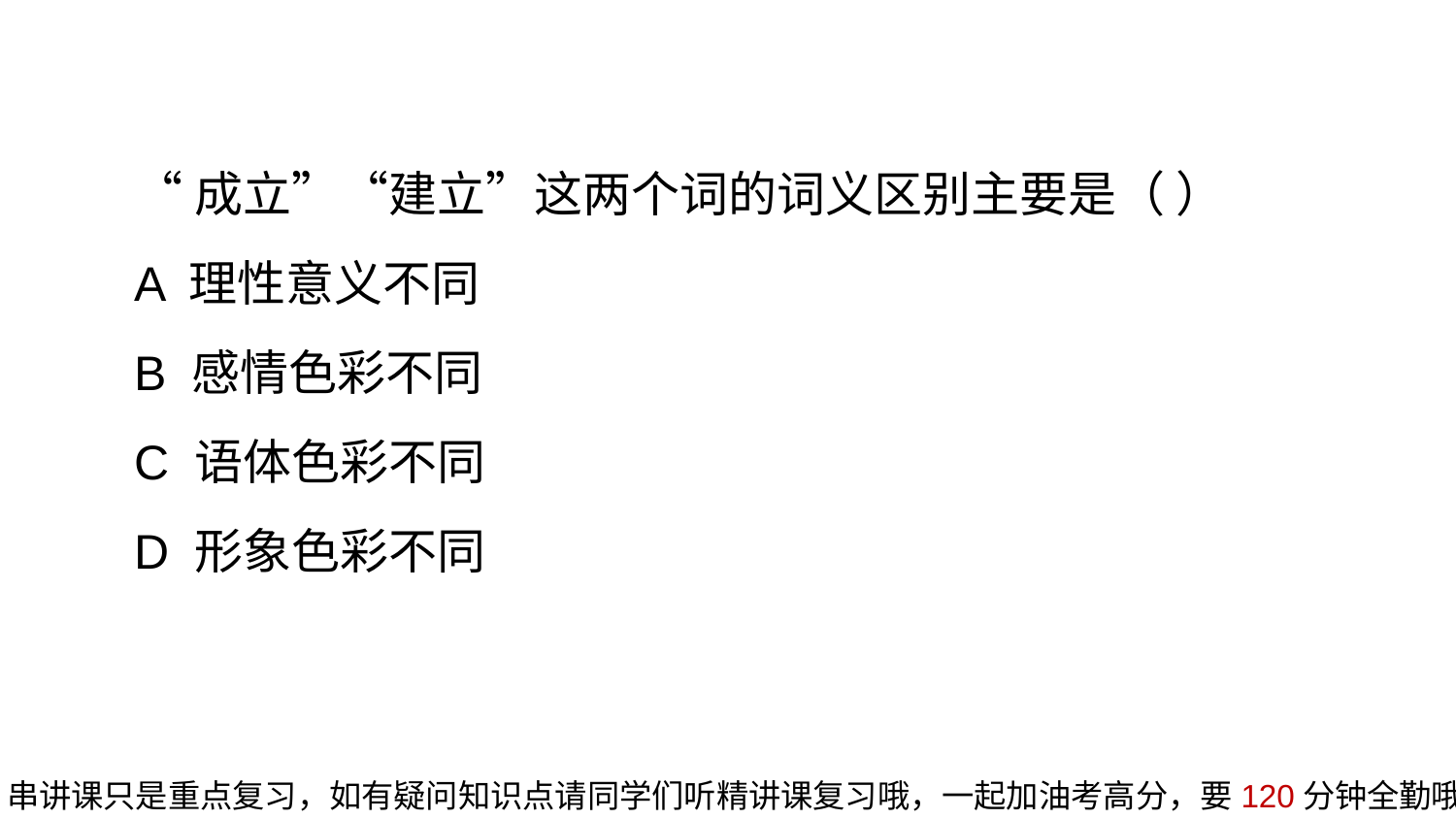

随堂练
“成立”“建立”这两个词的词义区别主要是（ ）
A 理性意义不同
B 感情色彩不同
C 语体色彩不同
D 形象色彩不同